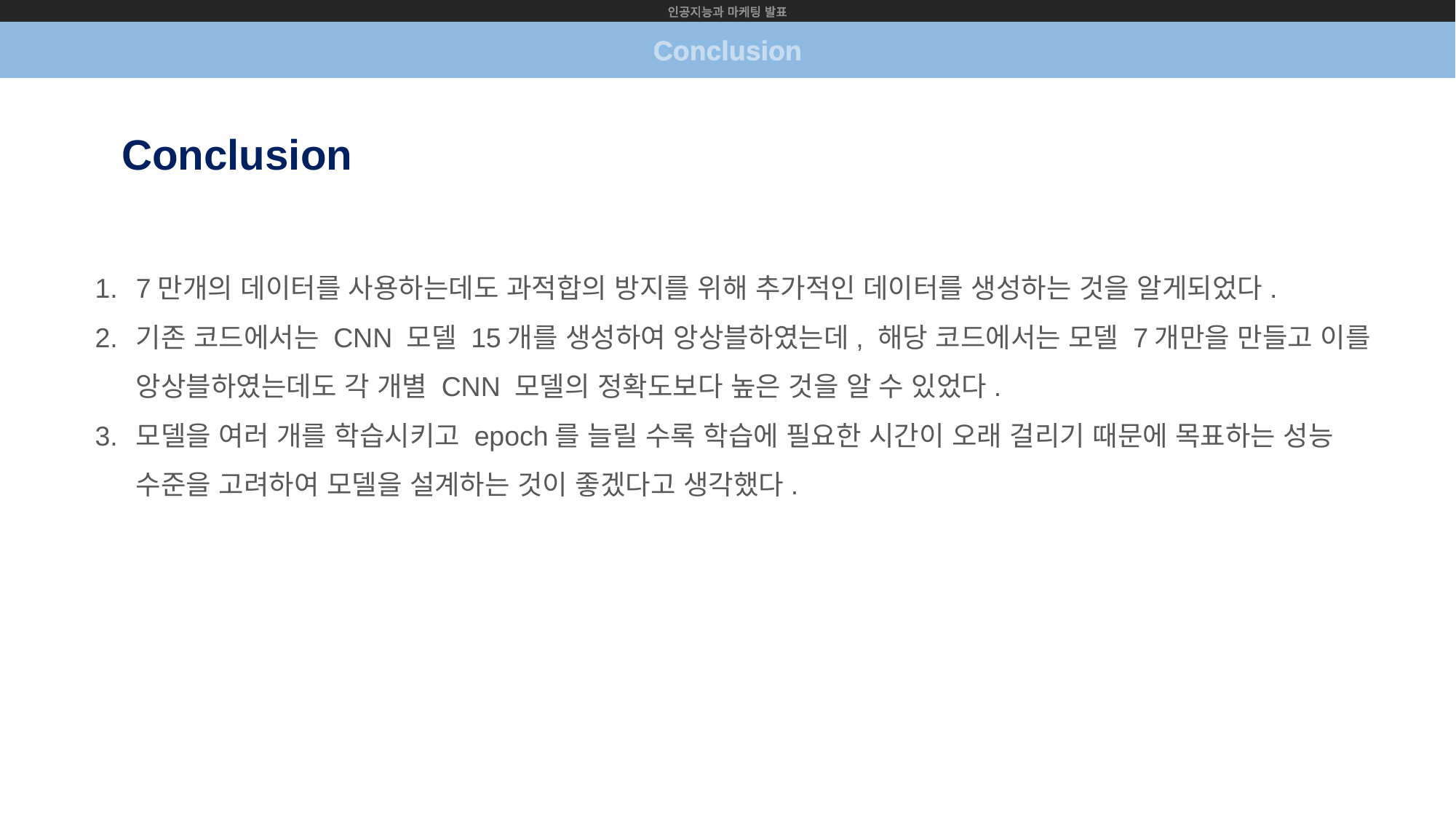

인공지능과 마케팅 발표

Conclusion

Conclusion

7만개의 데이터를 사용하는데도 과적합의 방지를 위해 추가적인 데이터를 생성하는 것을 알게되었다.
기존 코드에서는 CNN 모델 15개를 생성하여 앙상블하였는데, 해당 코드에서는 모델 7개만을 만들고 이를 앙상블하였는데도 각 개별 CNN 모델의 정확도보다 높은 것을 알 수 있었다.
모델을 여러 개를 학습시키고 epoch를 늘릴 수록 학습에 필요한 시간이 오래 걸리기 때문에 목표하는 성능 수준을 고려하여 모델을 설계하는 것이 좋겠다고 생각했다.